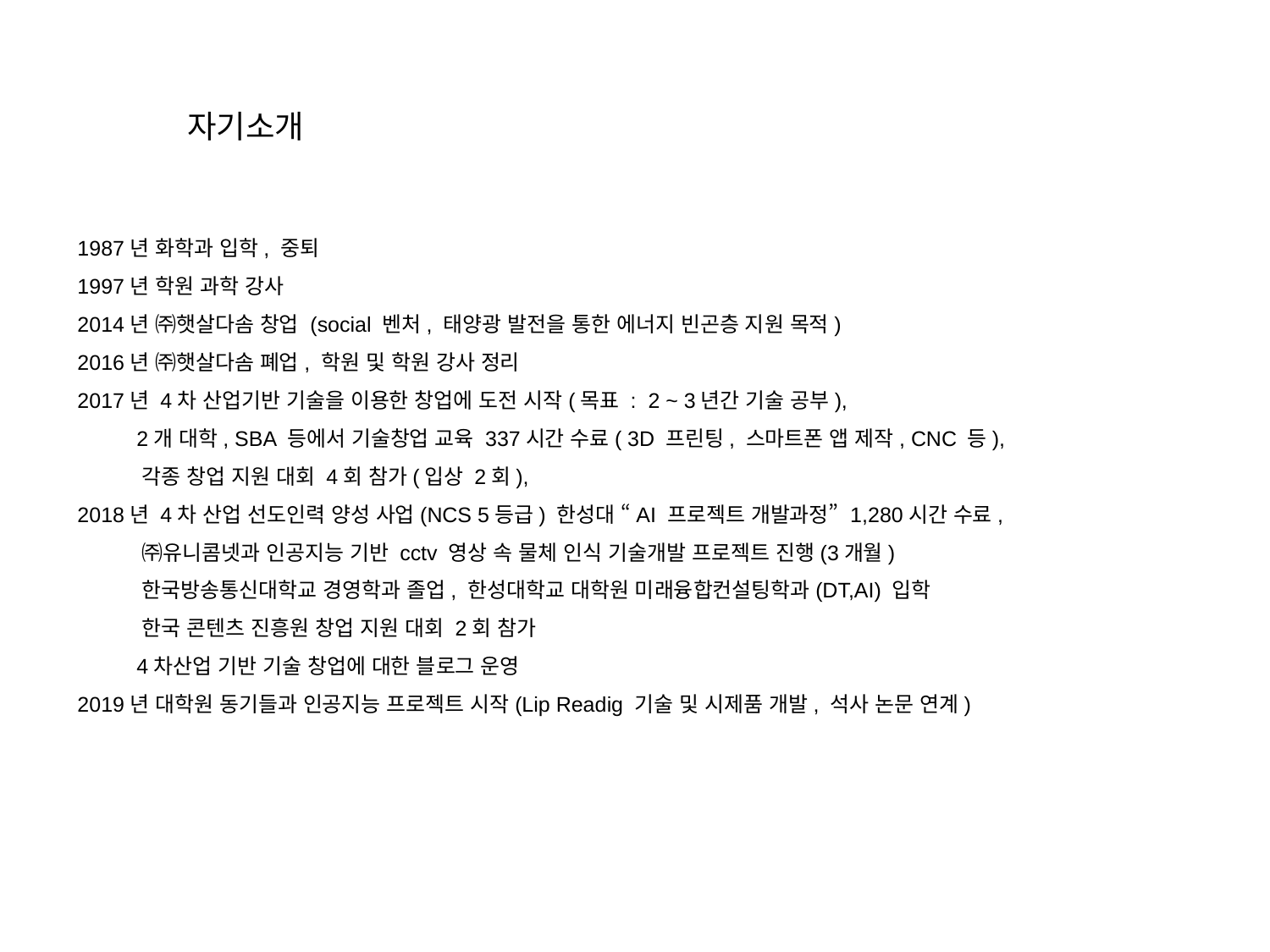

자기소개
1987년 화학과 입학, 중퇴
1997년 학원 과학 강사
2014년 ㈜햇살다솜 창업 (social 벤처, 태양광 발전을 통한 에너지 빈곤층 지원 목적)
2016년 ㈜햇살다솜 폐업, 학원 및 학원 강사 정리
2017년 4차 산업기반 기술을 이용한 창업에 도전 시작(목표 :  2 ~ 3년간 기술 공부),
          2개 대학, SBA 등에서 기술창업 교육 337시간 수료( 3D 프린팅, 스마트폰 앱 제작, CNC 등),
          각종 창업 지원 대회 4회 참가(입상 2회),
2018년 4차 산업 선도인력 양성 사업(NCS 5등급) 한성대 “AI 프로젝트 개발과정” 1,280시간 수료,
          ㈜유니콤넷과 인공지능 기반 cctv 영상 속 물체 인식 기술개발 프로젝트 진행(3개월)
          한국방송통신대학교 경영학과 졸업, 한성대학교 대학원 미래융합컨설팅학과(DT,AI) 입학
          한국 콘텐츠 진흥원 창업 지원 대회 2회 참가
          4차산업 기반 기술 창업에 대한 블로그 운영
2019년 대학원 동기들과 인공지능 프로젝트 시작(Lip Readig 기술 및 시제품 개발, 석사 논문 연계)